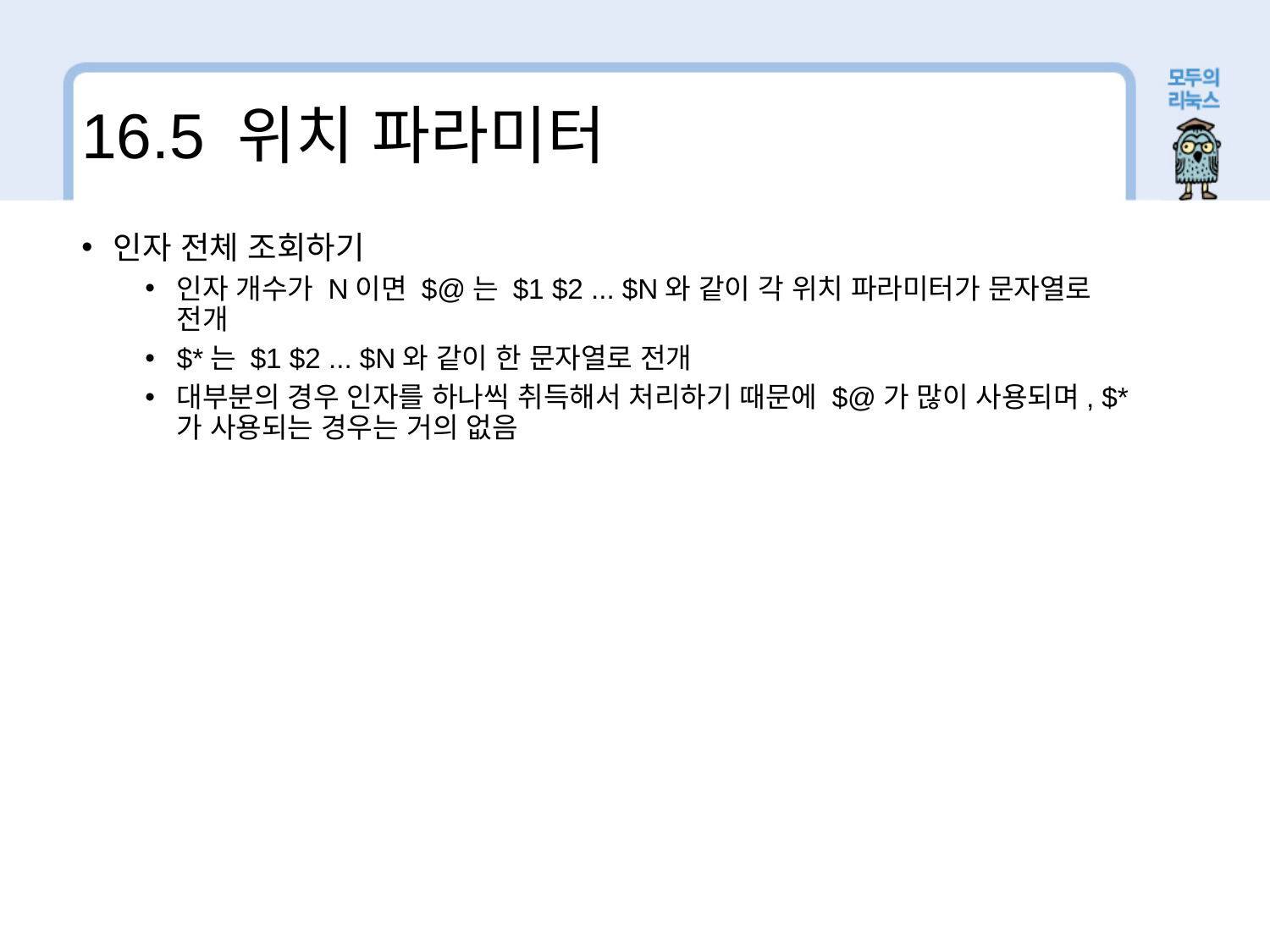

16.5 위치 파라미터
인자 전체 조회하기
인자 개수가 N이면 $@는 $1 $2 ... $N와 같이 각 위치 파라미터가 문자열로 전개
$*는 $1 $2 ... $N와 같이 한 문자열로 전개
대부분의 경우 인자를 하나씩 취득해서 처리하기 때문에 $@가 많이 사용되며, $*가 사용되는 경우는 거의 없음